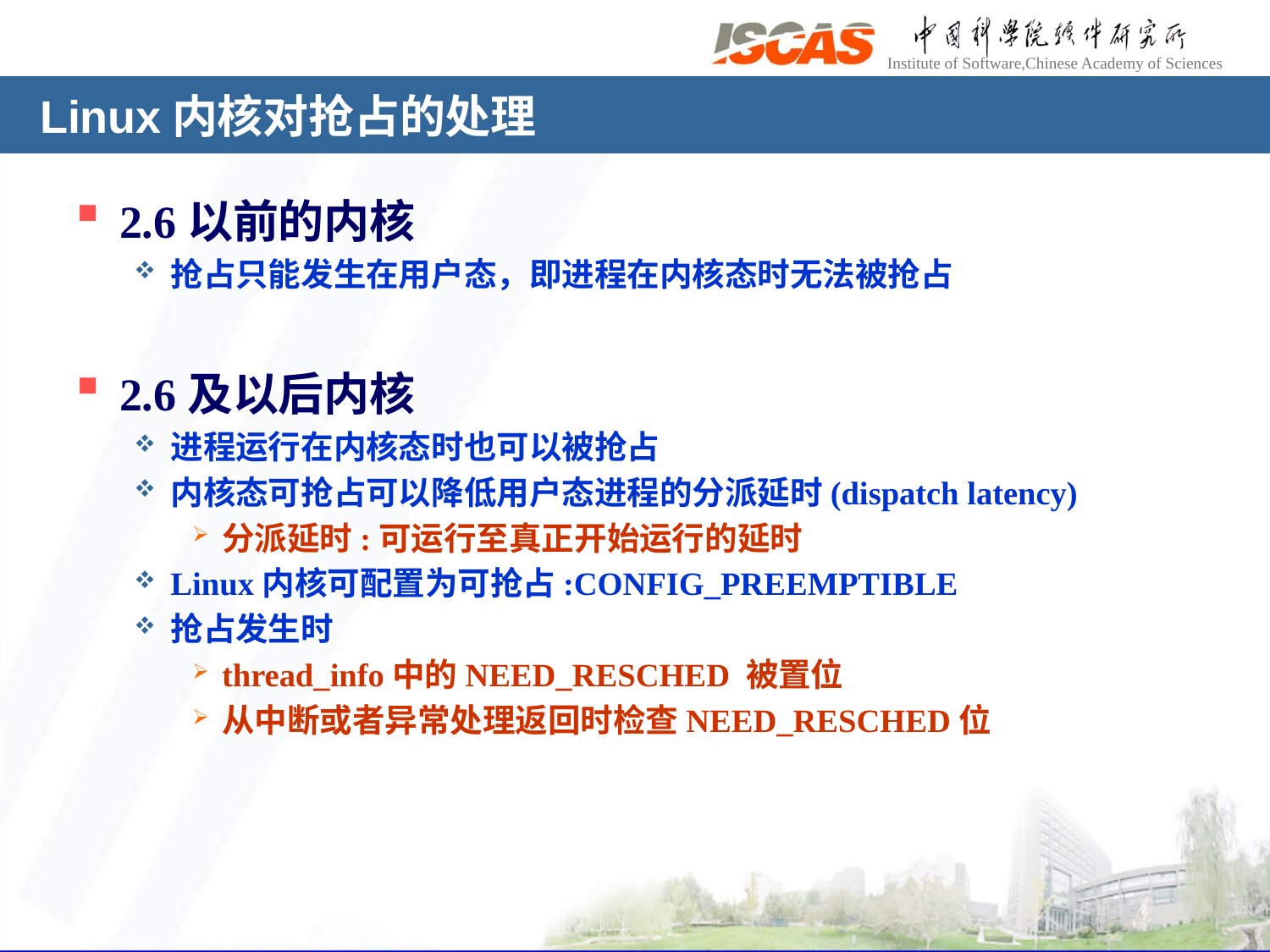

# Linux内核对抢占的处理
2.6以前的内核
抢占只能发生在用户态，即进程在内核态时无法被抢占

2.6及以后内核
进程运行在内核态时也可以被抢占
内核态可抢占可以降低用户态进程的分派延时(dispatch latency)
分派延时:可运行至真正开始运行的延时
Linux内核可配置为可抢占:CONFIG_PREEMPTIBLE
抢占发生时
thread_info中的NEED_RESCHED 被置位
从中断或者异常处理返回时检查NEED_RESCHED位